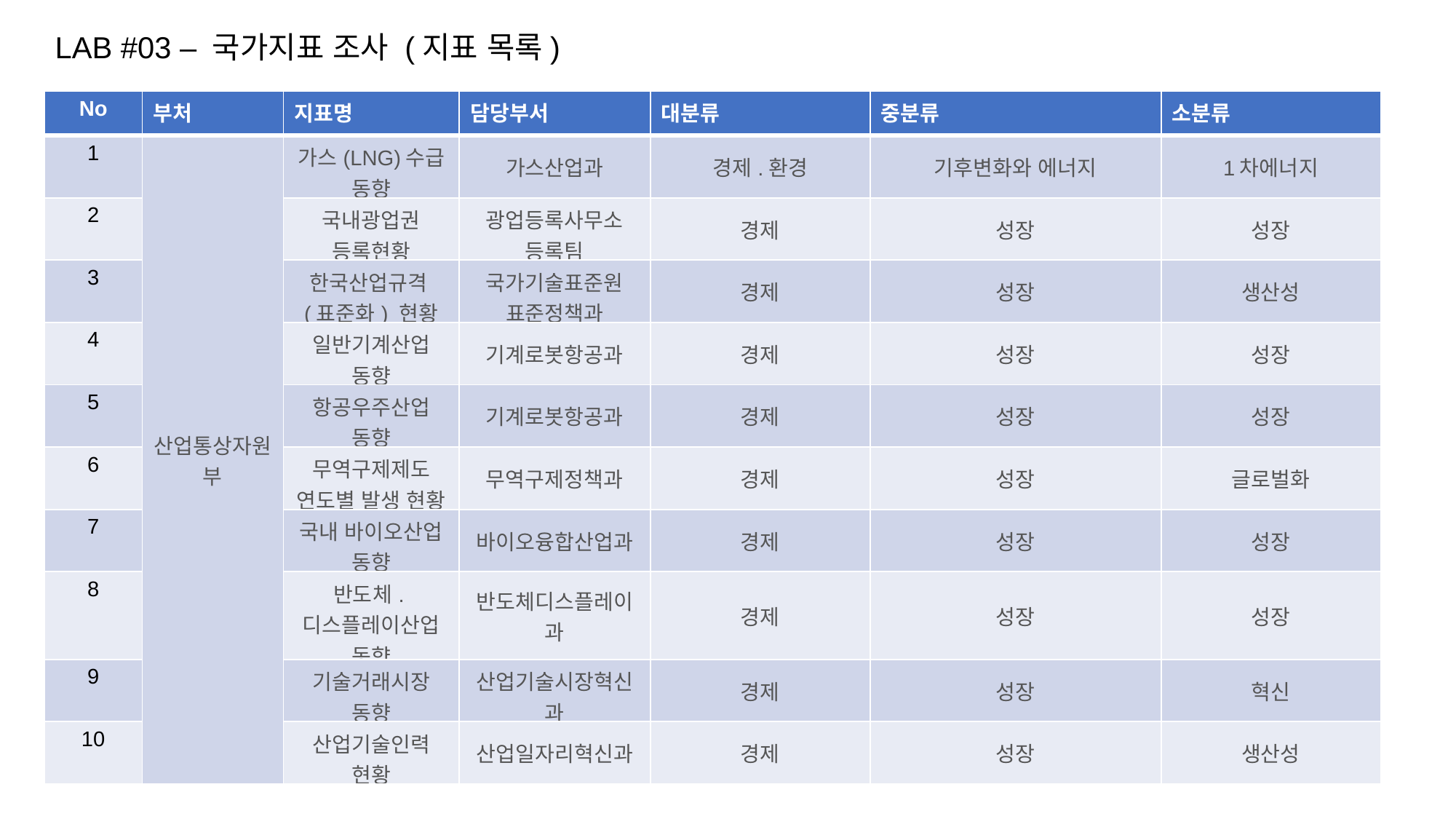

LAB #03 – 국가지표 조사 (지표 목록)
| No | 부처 | 지표명 | 담당부서 | 대분류 | 중분류 | 소분류 |
| --- | --- | --- | --- | --- | --- | --- |
| 1 | 산업통상자원부 | 가스(LNG)수급 동향 | 가스산업과 | 경제.환경 | 기후변화와 에너지 | 1차에너지 |
| 2 |  | 국내광업권 등록현황 | 광업등록사무소 등록팀 | 경제 | 성장 | 성장 |
| 3 |  | 한국산업규격(표준화) 현황 | 국가기술표준원 표준정책과 | 경제 | 성장 | 생산성 |
| 4 |  | 일반기계산업 동향 | 기계로봇항공과 | 경제 | 성장 | 성장 |
| 5 |  | 항공우주산업 동향 | 기계로봇항공과 | 경제 | 성장 | 성장 |
| 6 |  | 무역구제제도 연도별 발생 현황 | 무역구제정책과 | 경제 | 성장 | 글로벌화 |
| 7 |  | 국내 바이오산업 동향 | 바이오융합산업과 | 경제 | 성장 | 성장 |
| 8 |  | 반도체.디스플레이산업 동향 | 반도체디스플레이과 | 경제 | 성장 | 성장 |
| 9 |  | 기술거래시장 동향 | 산업기술시장혁신과 | 경제 | 성장 | 혁신 |
| 10 |  | 산업기술인력 현황 | 산업일자리혁신과 | 경제 | 성장 | 생산성 |